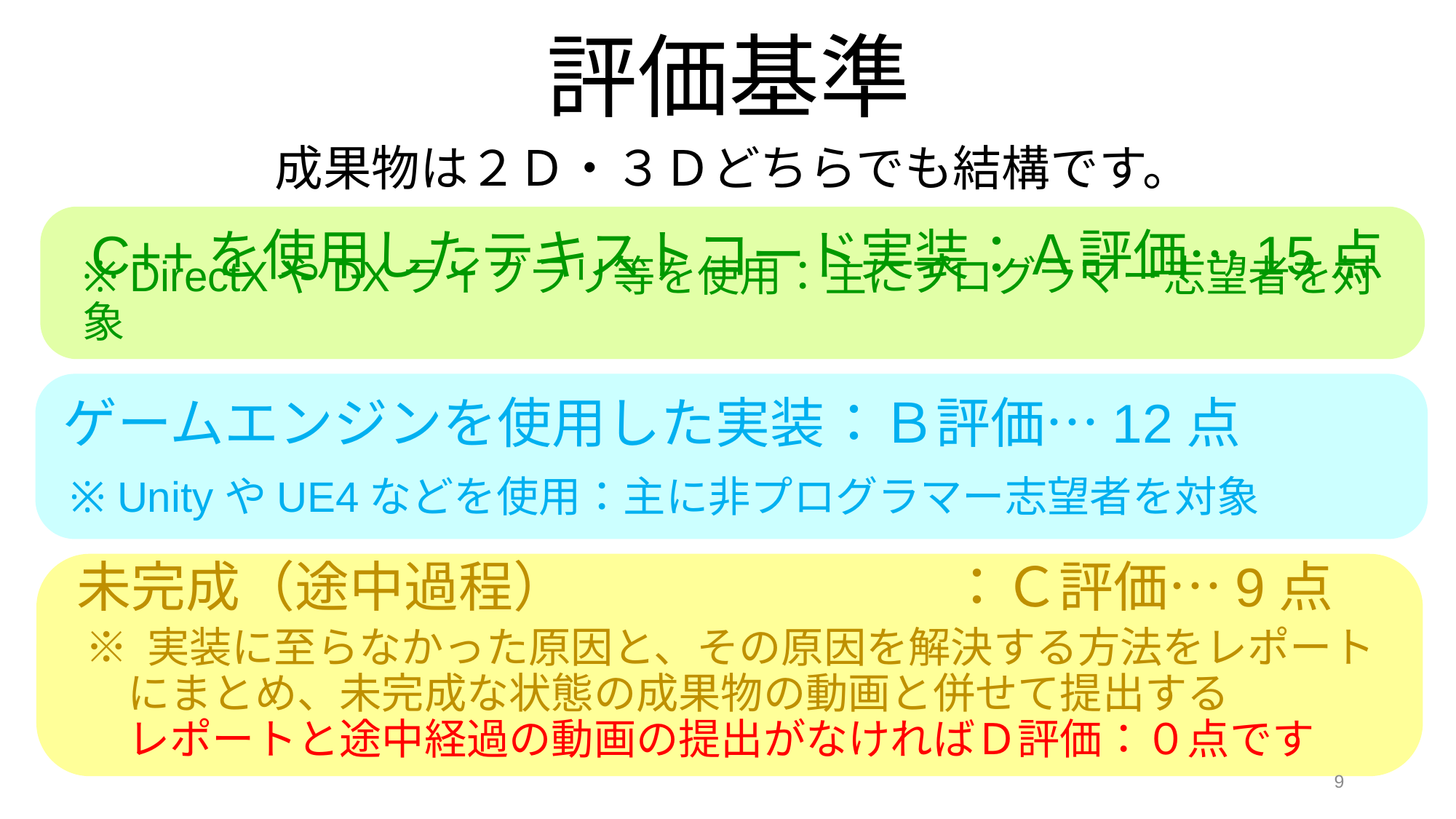

評価基準

成果物は２Ｄ・３Ｄどちらでも結構です。

C++を使用したテキストコード実装：Ａ評価…15点
※ DirectXやDXライブラリ等を使用：主にプログラマー志望者を対象

ゲームエンジンを使用した実装	：Ｂ評価…12点
※ UnityやUE4などを使用：主に非プログラマー志望者を対象

未完成（途中過程）				：Ｃ評価…9点
※ 実装に至らなかった原因と、その原因を解決する方法をレポート
　にまとめ、未完成な状態の成果物の動画と併せて提出する
　レポートと途中経過の動画の提出がなければＤ評価：０点です
9